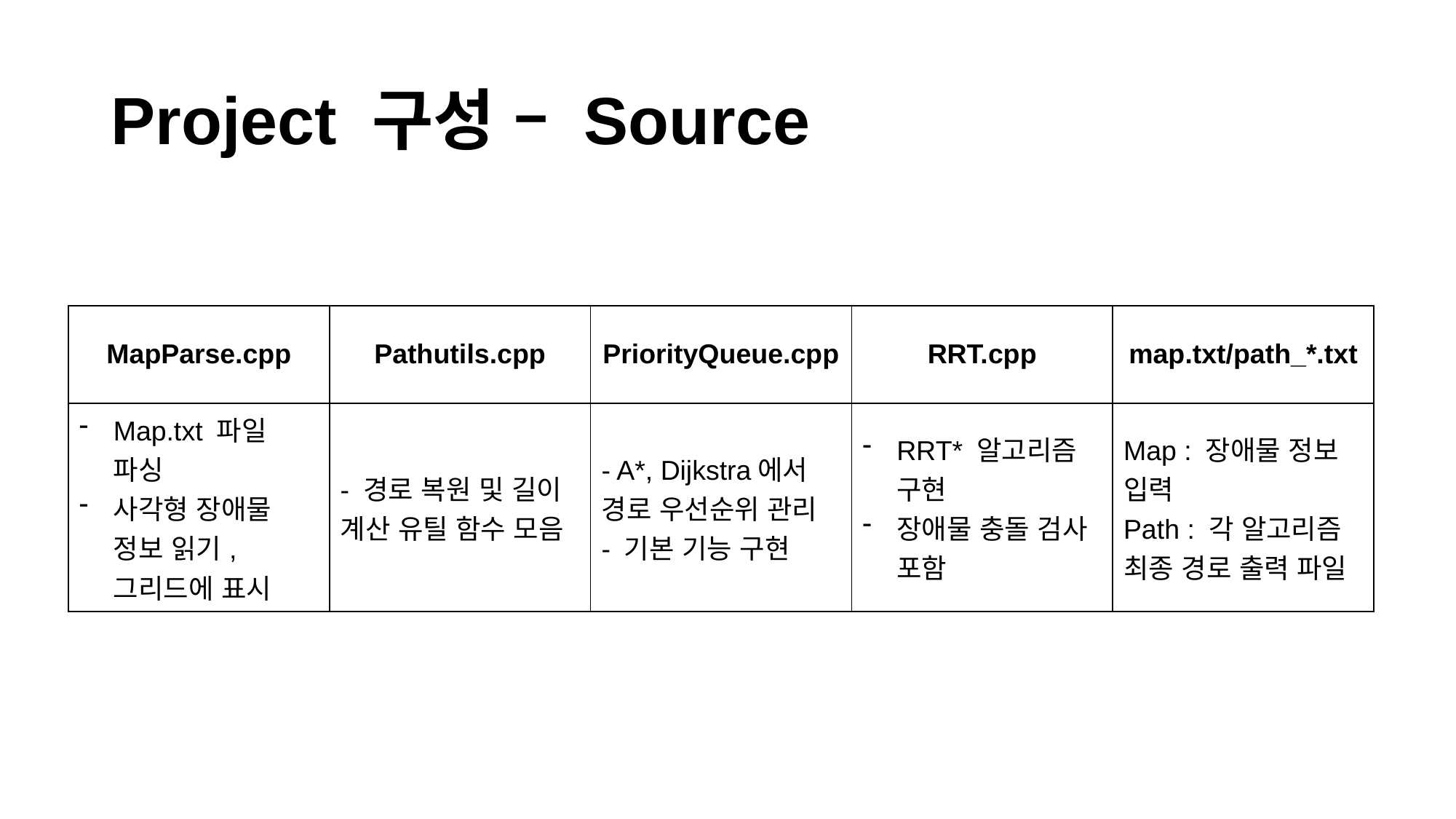

# Project 구성 – Source
| MapParse.cpp | Pathutils.cpp | PriorityQueue.cpp | RRT.cpp | map.txt/path\_\*.txt |
| --- | --- | --- | --- | --- |
| Map.txt 파일 파싱 사각형 장애물 정보 읽기, 그리드에 표시 | - 경로 복원 및 길이 계산 유틸 함수 모음 | - A\*, Dijkstra에서 경로 우선순위 관리 - 기본 기능 구현 | RRT\* 알고리즘 구현 장애물 충돌 검사 포함 | Map : 장애물 정보 입력 Path : 각 알고리즘 최종 경로 출력 파일 |